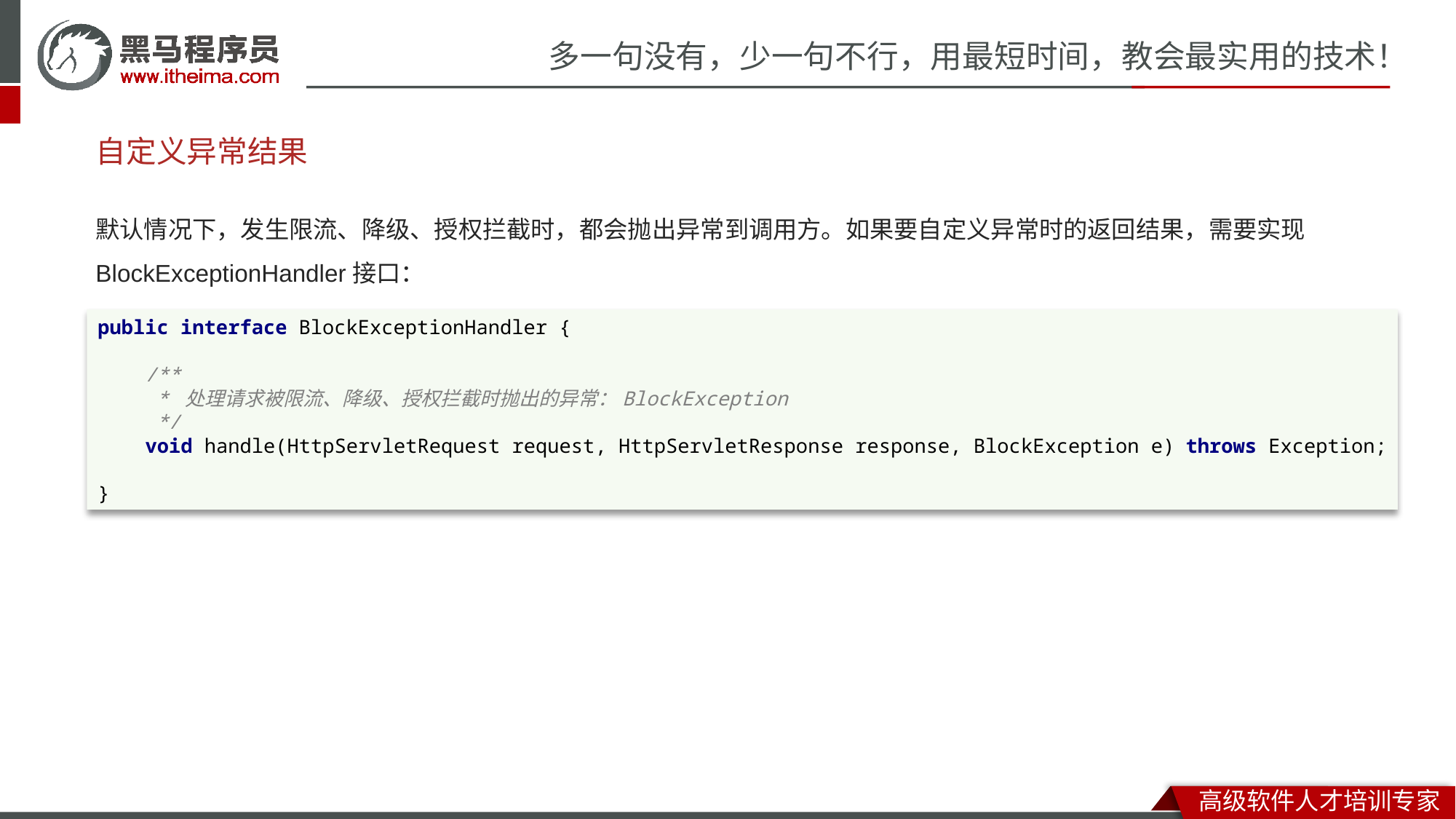

# 自定义异常结果
默认情况下，发生限流、降级、授权拦截时，都会抛出异常到调用方。如果要自定义异常时的返回结果，需要实现BlockExceptionHandler接口：

public interface BlockExceptionHandler {
    /**
     * 处理请求被限流、降级、授权拦截时抛出的异常：BlockException
     */
    void handle(HttpServletRequest request, HttpServletResponse response, BlockException e) throws Exception;
}